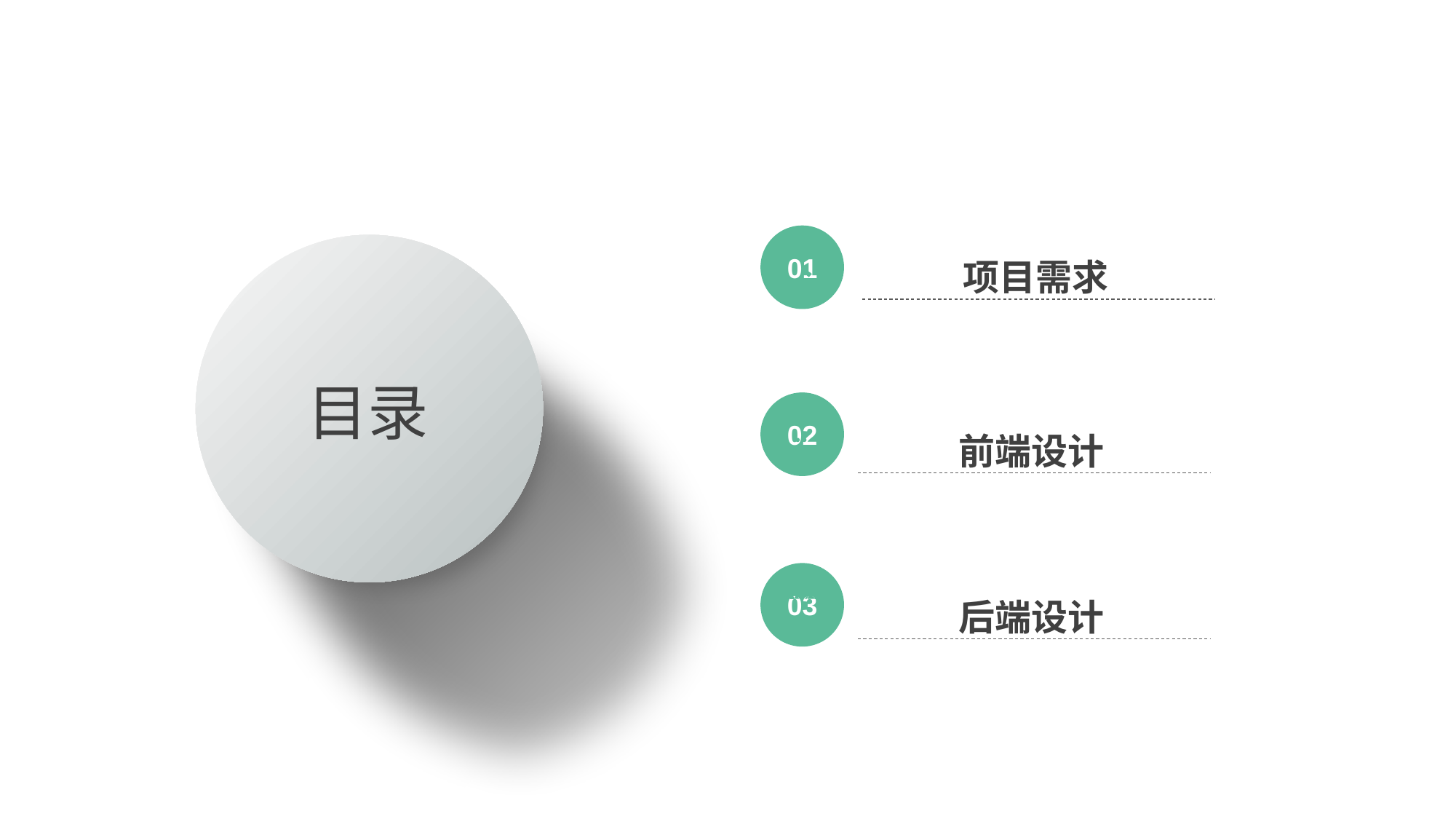

01

项目需求
目录
02

前端设计
03

后端设计